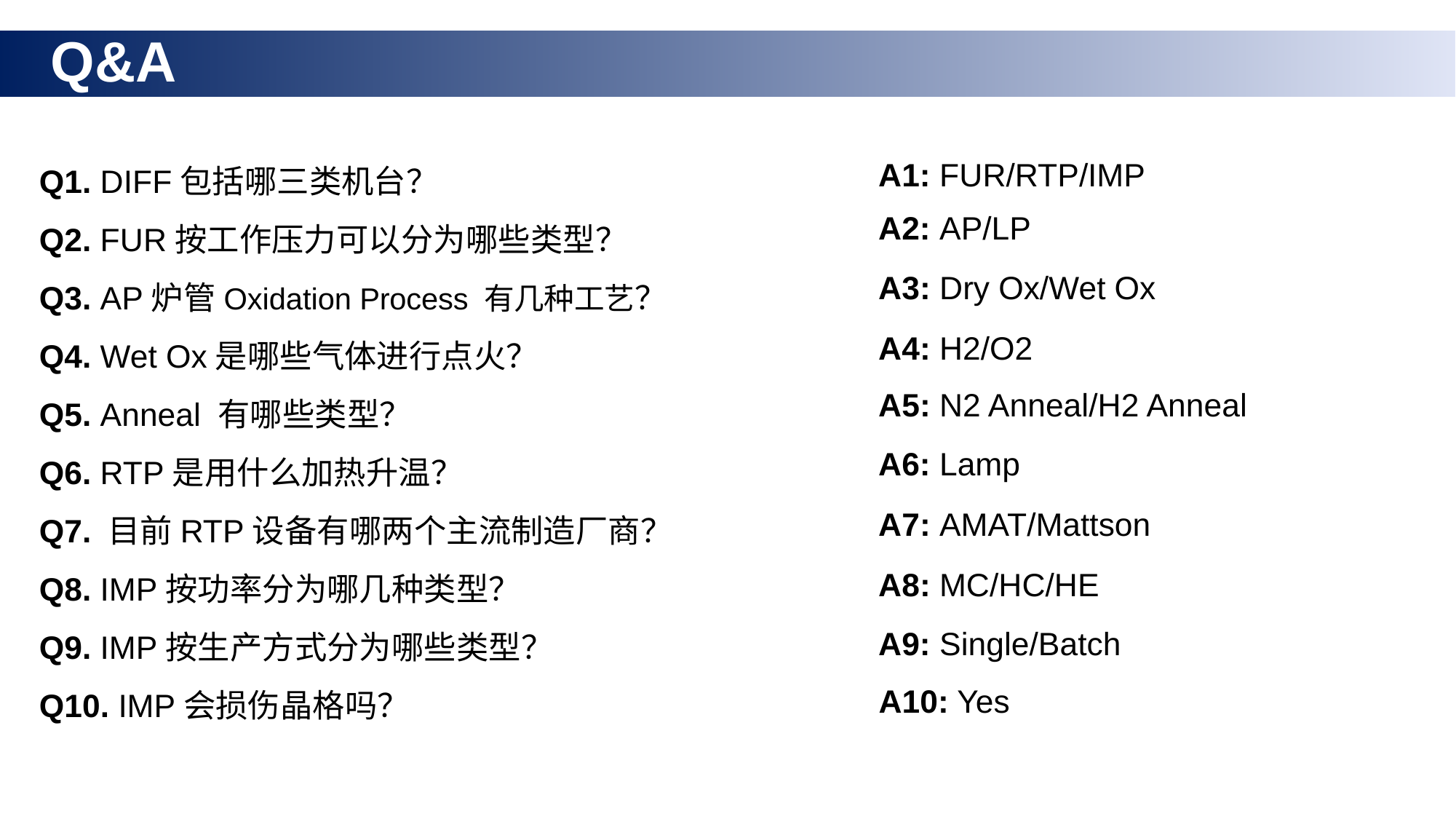

Q&A
Q1. DIFF包括哪三类机台？
Q2. FUR按工作压力可以分为哪些类型？
Q3. AP炉管Oxidation Process 有几种工艺？
Q4. Wet Ox是哪些气体进行点火？
Q5. Anneal 有哪些类型？
Q6. RTP是用什么加热升温？
Q7. 目前RTP设备有哪两个主流制造厂商？
Q8. IMP按功率分为哪几种类型？
Q9. IMP按生产方式分为哪些类型？
Q10. IMP会损伤晶格吗？
A1: FUR/RTP/IMP
A2: AP/LP
A3: Dry Ox/Wet Ox
A4: H2/O2
A5: N2 Anneal/H2 Anneal
A6: Lamp
A7: AMAT/Mattson
A8: MC/HC/HE
A9: Single/Batch
A10: Yes